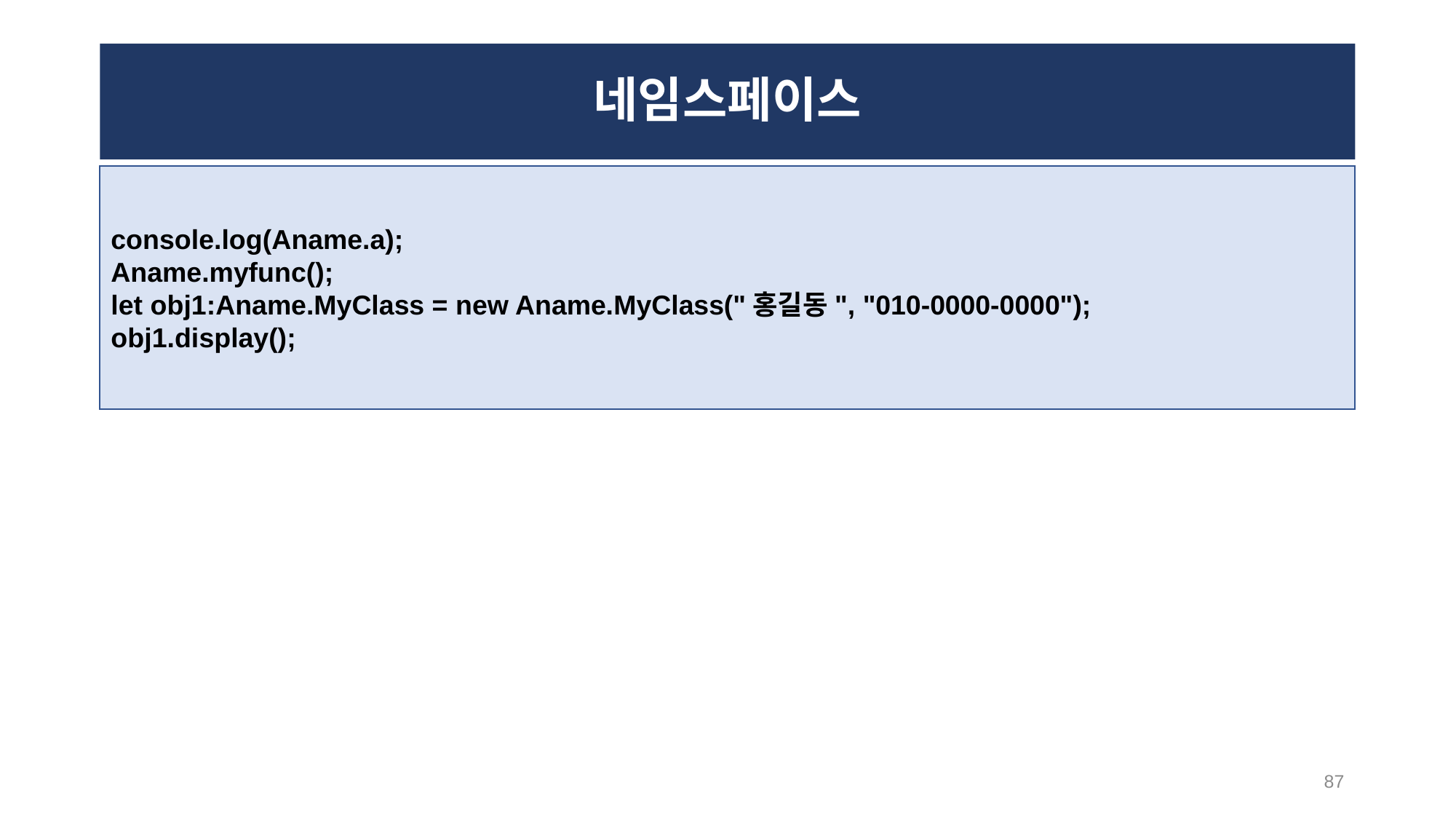

# 네임스페이스
console.log(Aname.a);
Aname.myfunc();
let obj1:Aname.MyClass = new Aname.MyClass("홍길동", "010-0000-0000");
obj1.display();
87